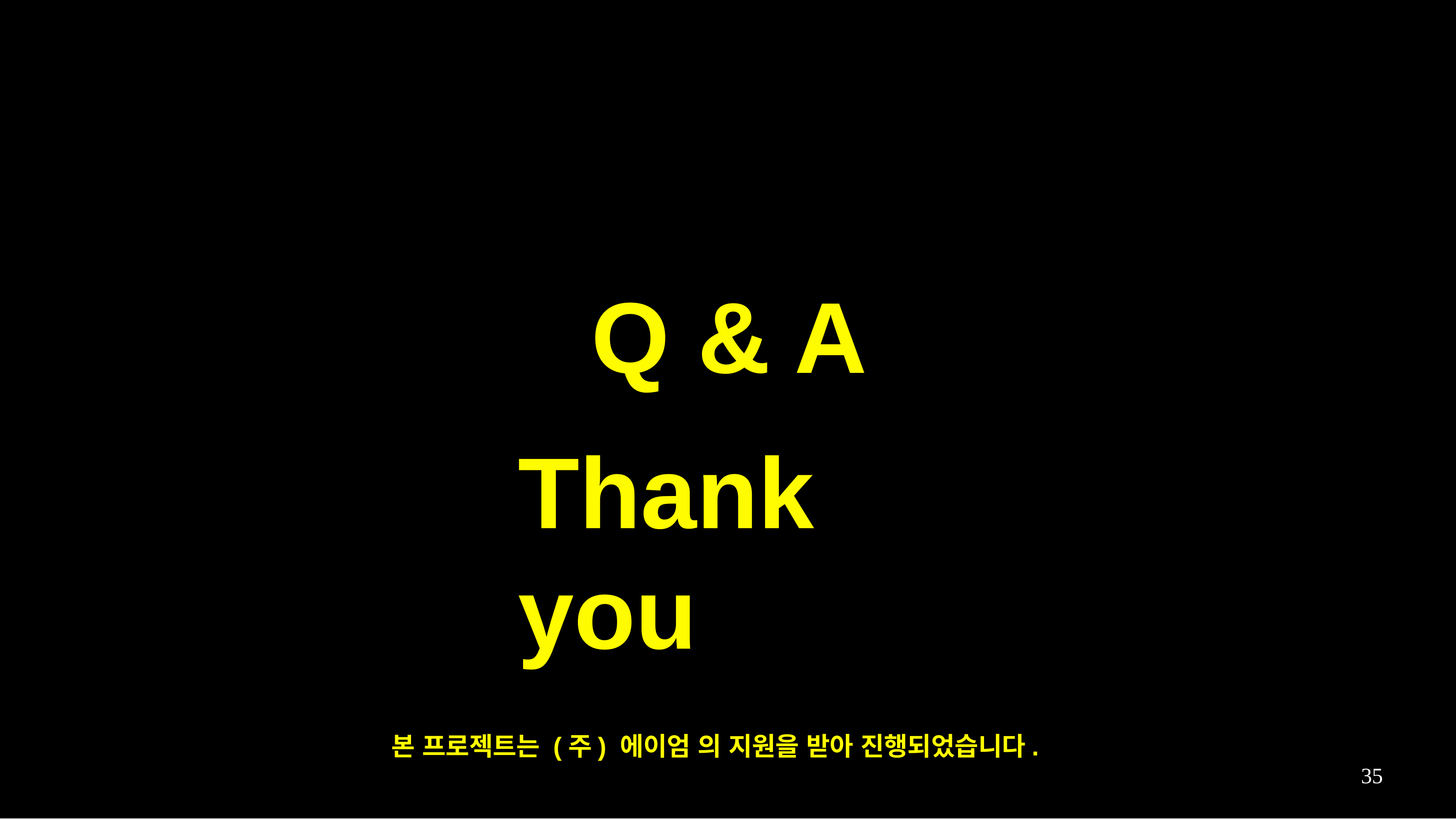

Q & A
# Thank you
본 프로젝트는 (주) 에이엄 의 지원을 받아 진행되었습니다.
35